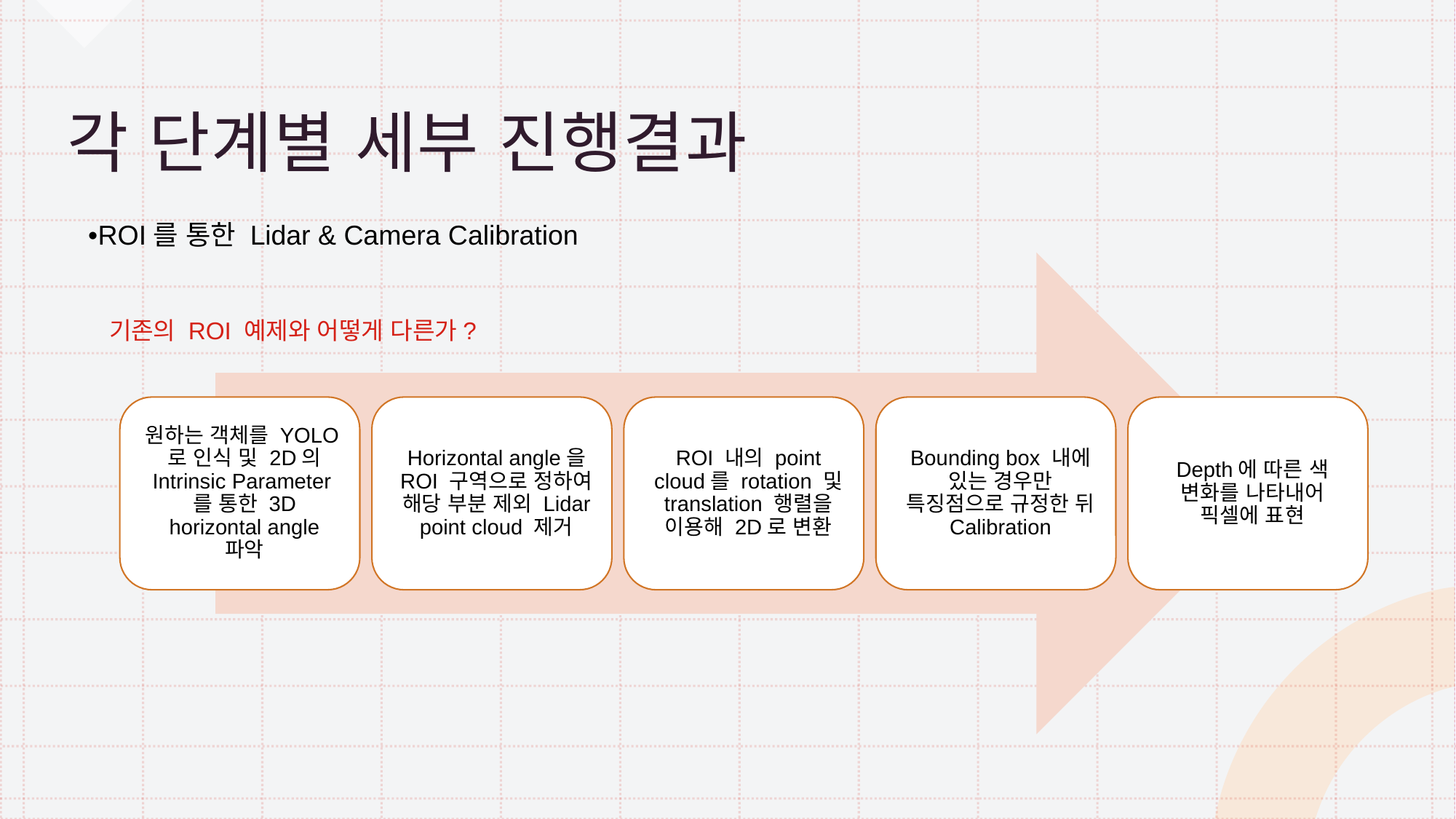

# 각 단계별 세부 진행결과
•ROI를 통한 Lidar & Camera Calibration
원하는 객체를 YOLO로 인식 및 2D의 Intrinsic Parameter를 통한 3D horizontal angle 파악
Horizontal angle을 ROI 구역으로 정하여 해당 부분 제외 Lidar point cloud 제거
ROI 내의 point cloud를 rotation 및 translation 행렬을 이용해 2D로 변환
Bounding box 내에 있는 경우만 특징점으로 규정한 뒤 Calibration
Depth에 따른 색 변화를 나타내어 픽셀에 표현
기존의 ROI 예제와 어떻게 다른가?